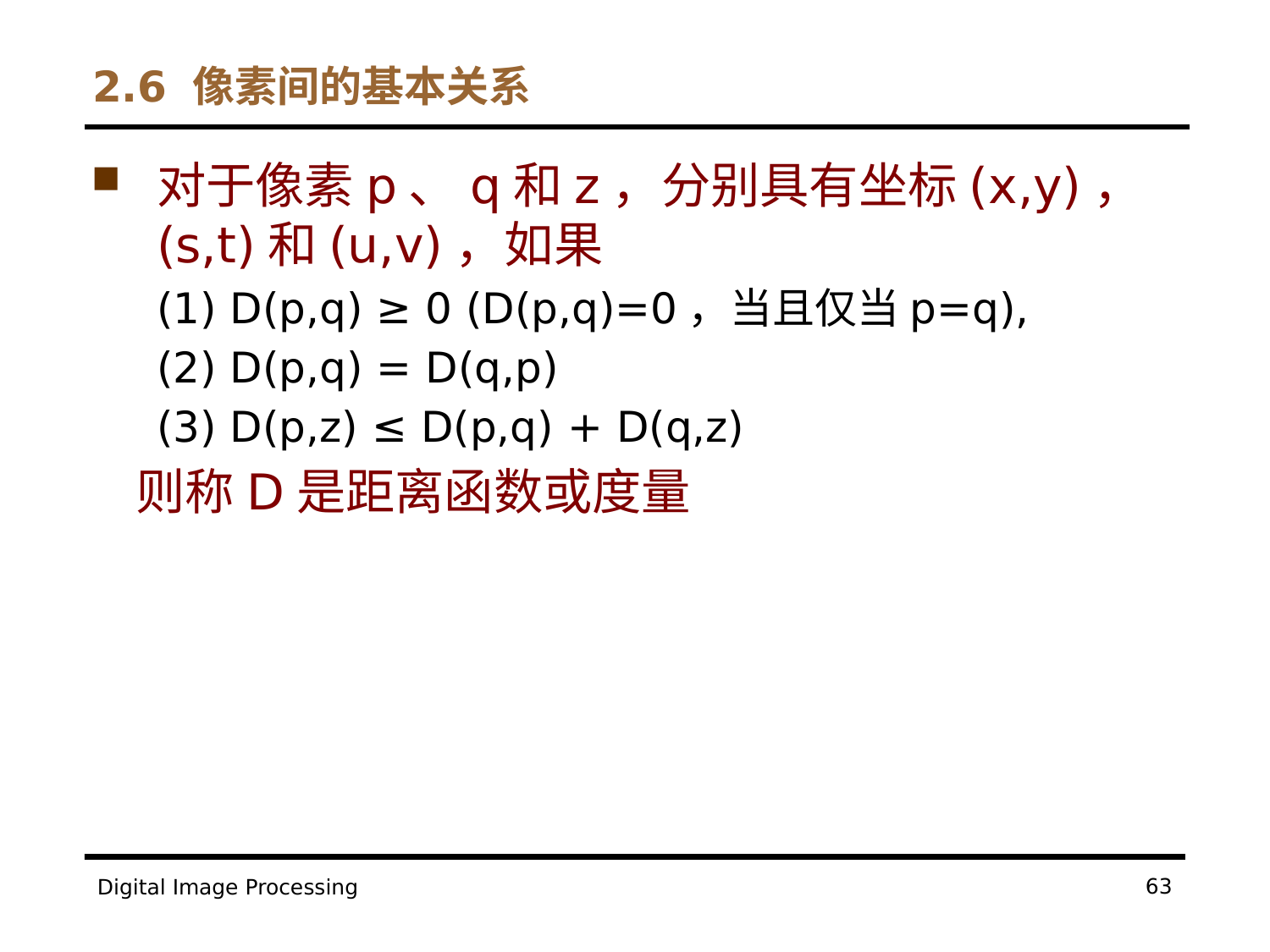

2.6 像素间的基本关系
对于像素p、q和z，分别具有坐标(x,y)，(s,t)和(u,v)，如果
(1) D(p,q) ≥ 0 (D(p,q)=0，当且仅当p=q),
(2) D(p,q) = D(q,p)
(3) D(p,z) ≤ D(p,q) + D(q,z)
   则称D是距离函数或度量

63
Digital Image Processing